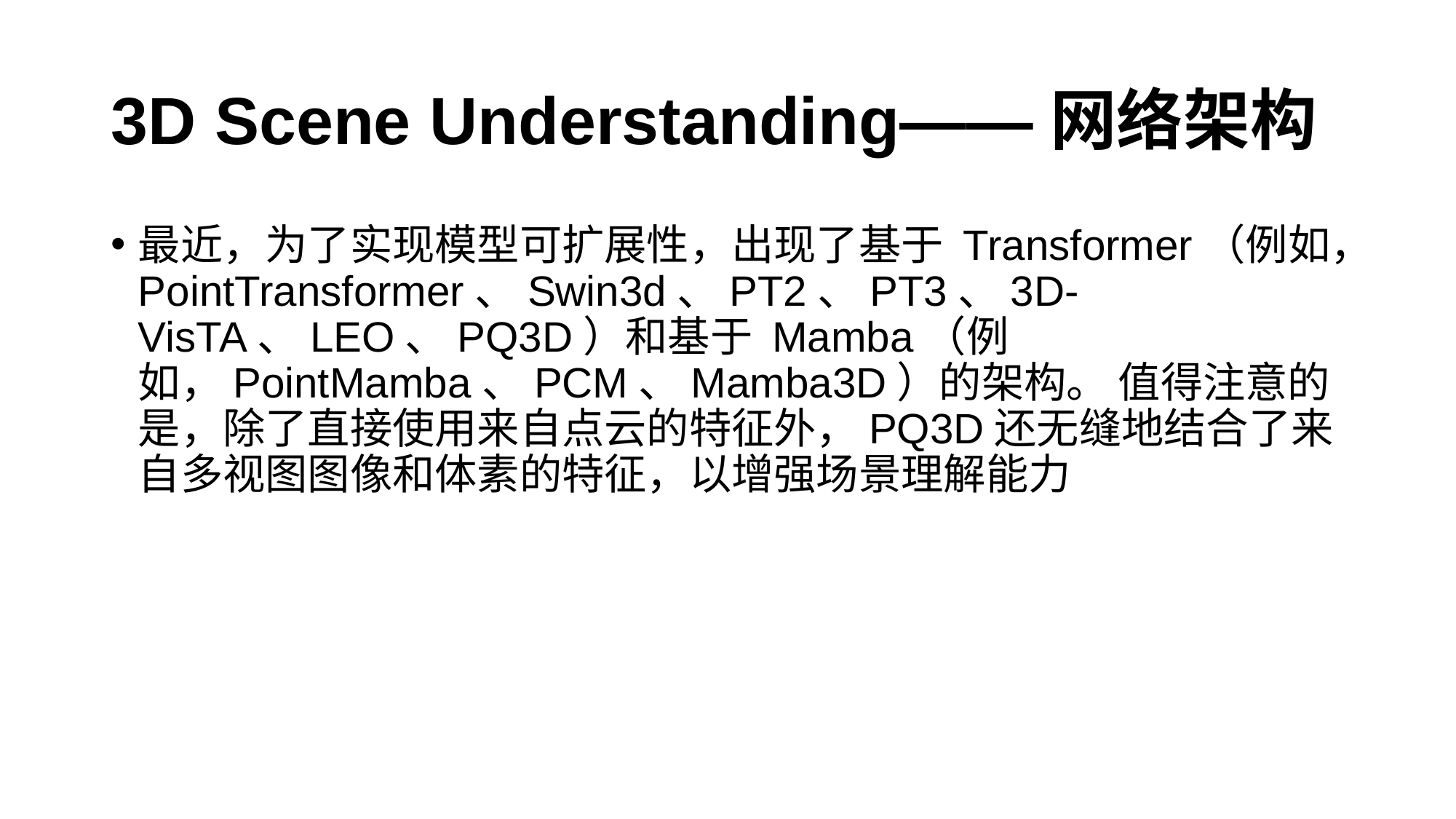

# 3D Scene Understanding——网络架构
最近，为了实现模型可扩展性，出现了基于 Transformer（例如，PointTransformer、Swin3d、PT2、PT3、3D-VisTA、LEO、PQ3D）和基于 Mamba（例如，PointMamba、PCM、Mamba3D）的架构。 值得注意的是，除了直接使用来自点云的特征外，PQ3D还无缝地结合了来自多视图图像和体素的特征，以增强场景理解能力